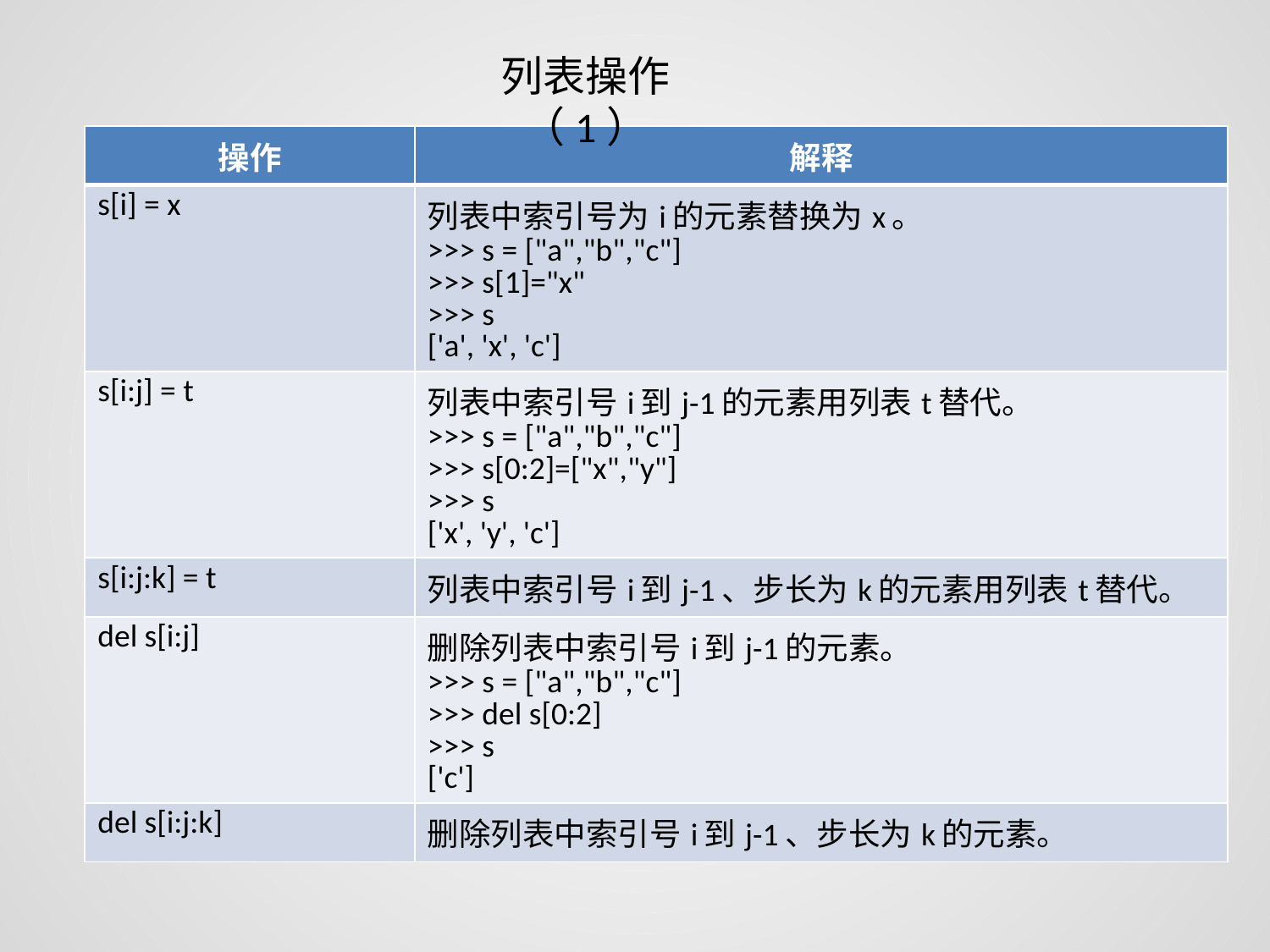

列表操作（1）
| 操作 | 解释 |
| --- | --- |
| s[i] = x | 列表中索引号为i的元素替换为x。 >>> s = ["a","b","c"] >>> s[1]="x" >>> s ['a', 'x', 'c'] |
| s[i:j] = t | 列表中索引号i到j-1的元素用列表t替代。 >>> s = ["a","b","c"] >>> s[0:2]=["x","y"] >>> s ['x', 'y', 'c'] |
| s[i:j:k] = t | 列表中索引号i到j-1、步长为k的元素用列表t替代。 |
| del s[i:j] | 删除列表中索引号i到j-1的元素。 >>> s = ["a","b","c"] >>> del s[0:2] >>> s ['c'] |
| del s[i:j:k] | 删除列表中索引号i到j-1、步长为k的元素。 |